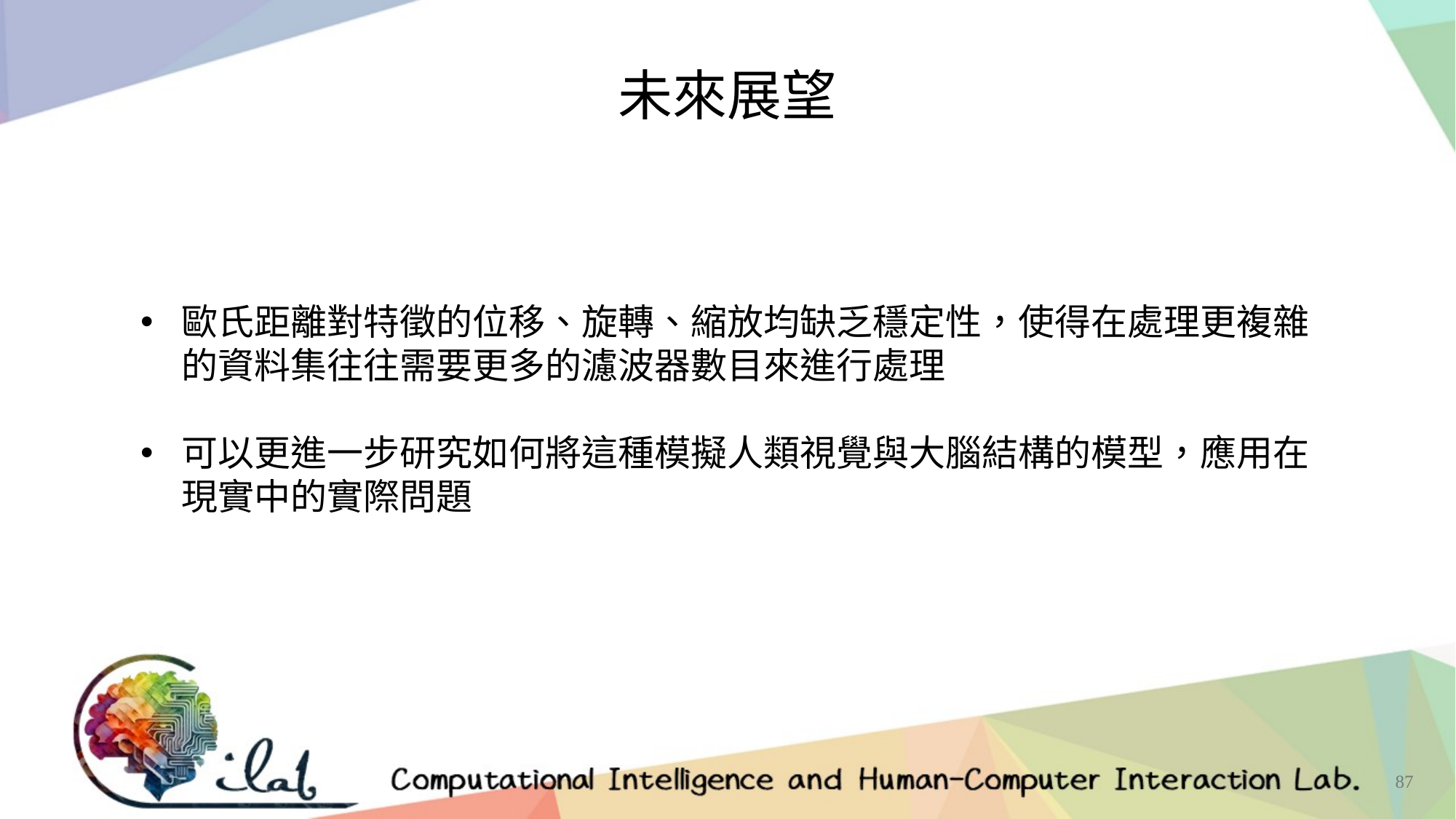

未來展望
歐氏距離對特徵的位移、旋轉、縮放均缺乏穩定性，使得在處理更複雜的資料集往往需要更多的濾波器數目來進行處理

可以更進一步研究如何將這種模擬人類視覺與大腦結構的模型，應用在現實中的實際問題
87